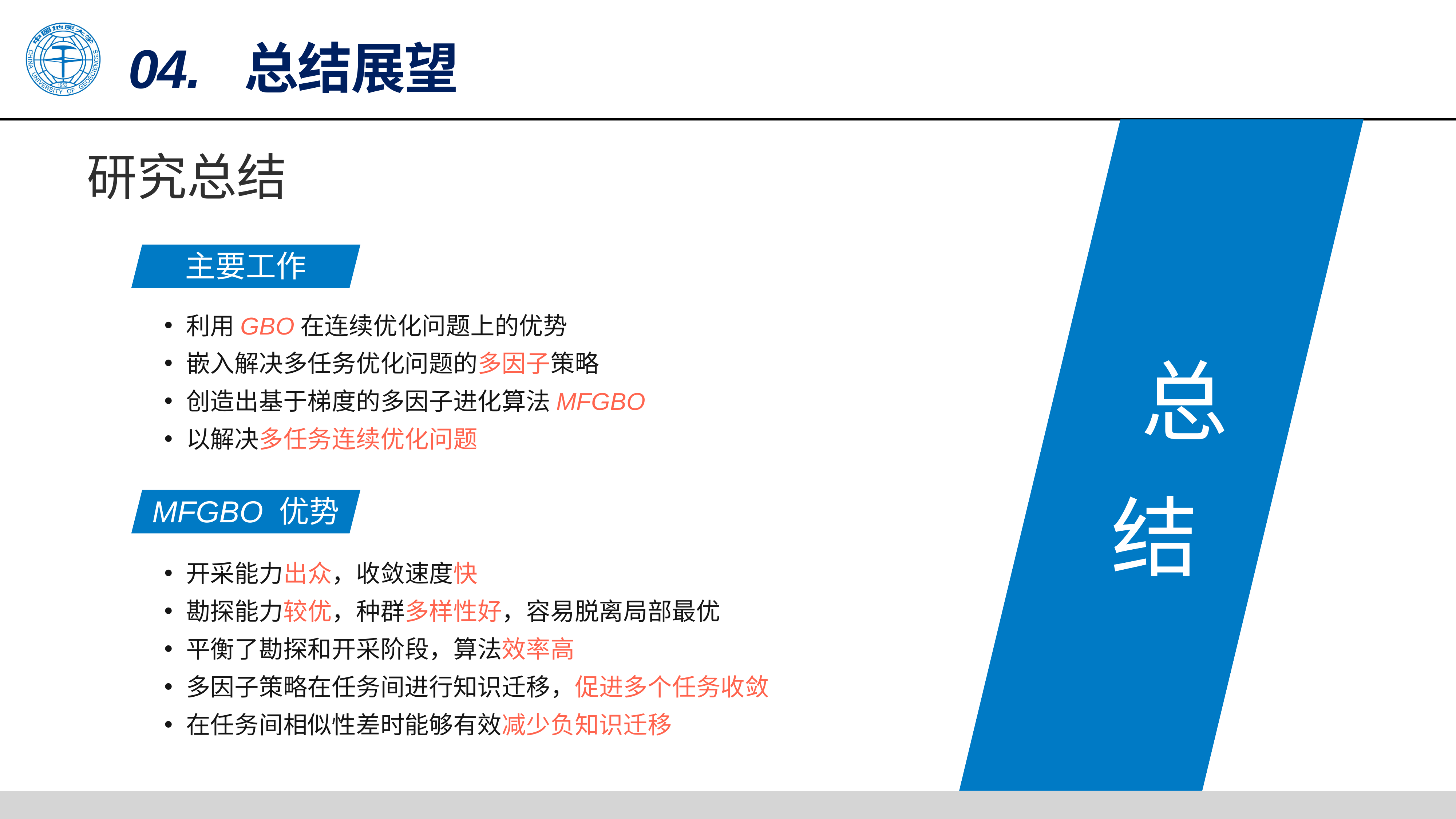

研究总结
主要工作

利用GBO在连续优化问题上的优势
嵌入解决多任务优化问题的多因子策略
创造出基于梯度的多因子进化算法MFGBO
以解决多任务连续优化问题
  总结
MFGBO 优势

开采能力出众，收敛速度快
勘探能力较优，种群多样性好，容易脱离局部最优
平衡了勘探和开采阶段，算法效率高
多因子策略在任务间进行知识迁移，促进多个任务收敛
在任务间相似性差时能够有效减少负知识迁移